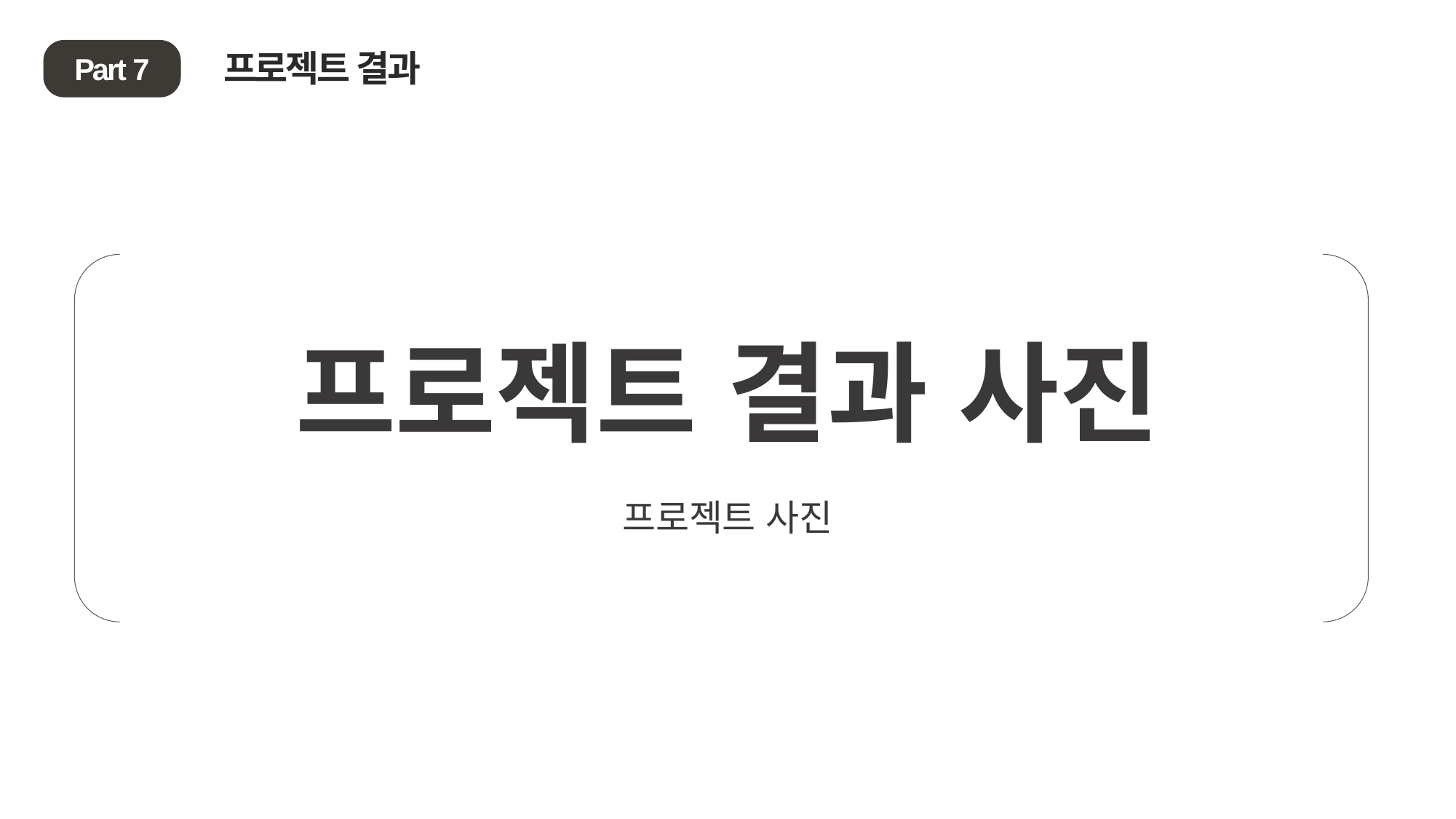

프로젝트 결과
Part 7

프로젝트 결과 사진
프로젝트 사진